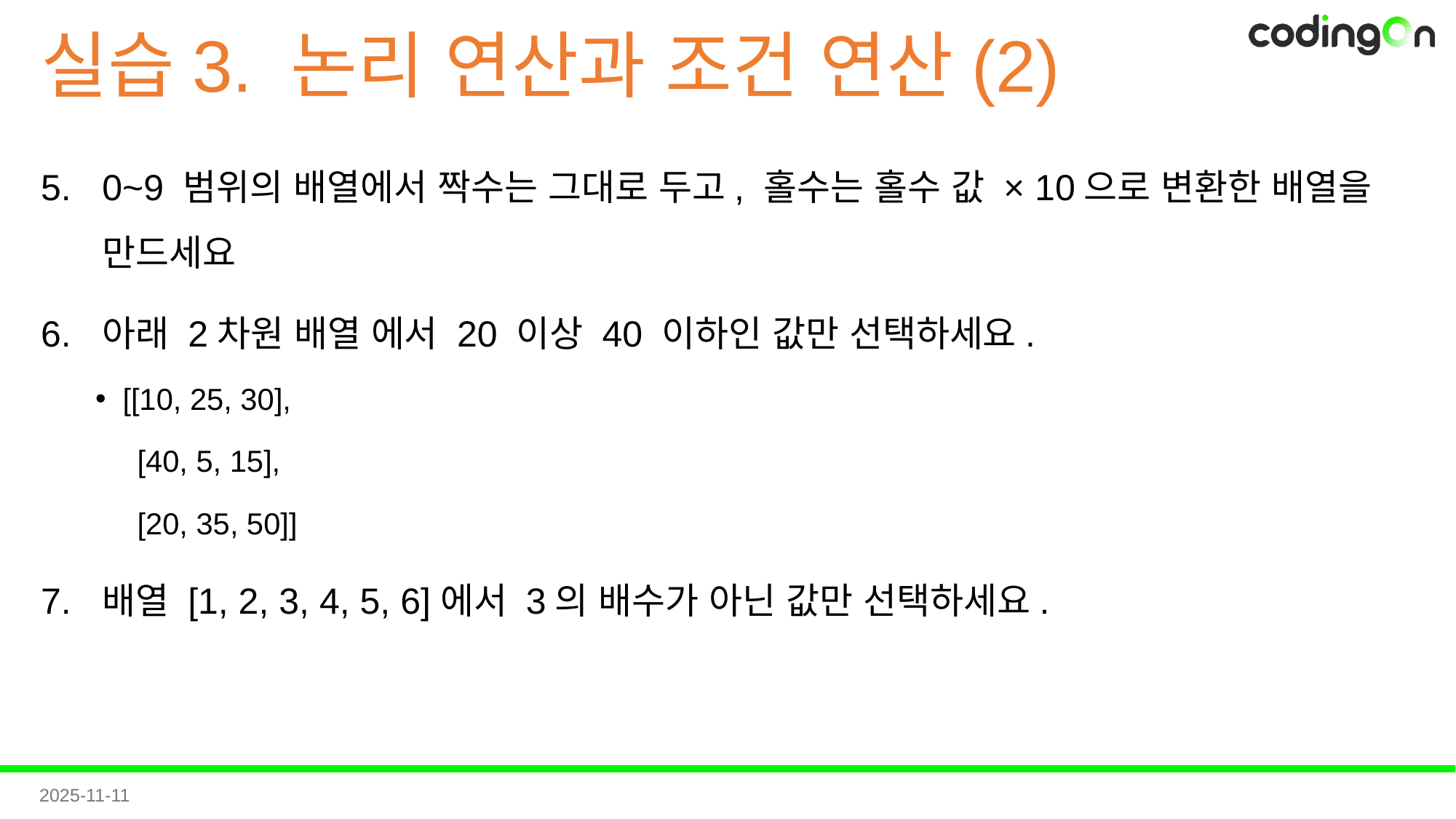

# 실습3. 논리 연산과 조건 연산(2)
0~9 범위의 배열에서 짝수는 그대로 두고, 홀수는 홀수 값 × 10으로 변환한 배열을 만드세요
아래 2차원 배열 에서 20 이상 40 이하인 값만 선택하세요.
[[10, 25, 30],
     [40, 5, 15],
     [20, 35, 50]]
배열 [1, 2, 3, 4, 5, 6]에서 3의 배수가 아닌 값만 선택하세요.
2025-11-11